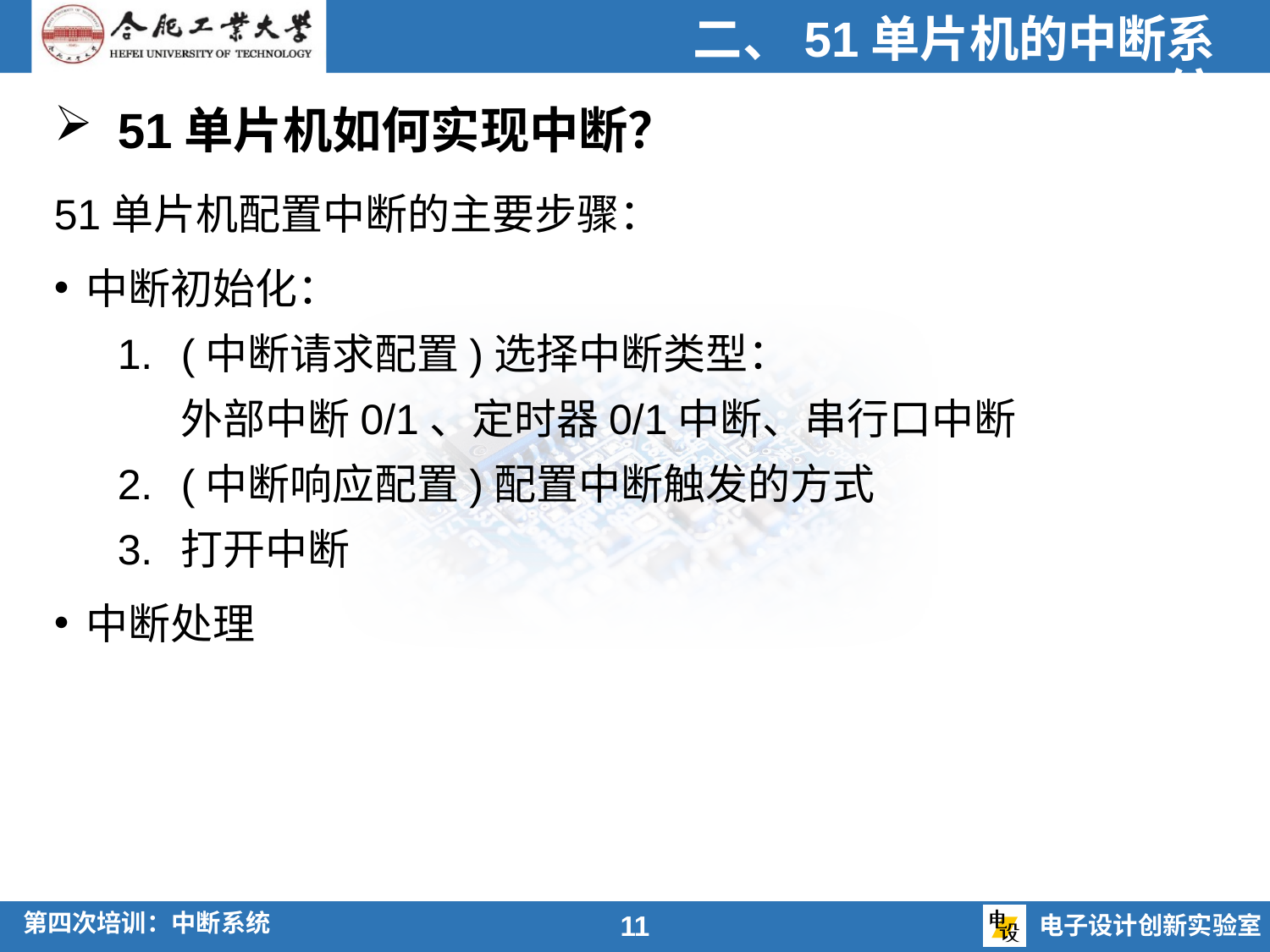

二、51单片机的中断系统
51单片机如何实现中断？
51单片机配置中断的主要步骤：
中断初始化：
(中断请求配置)选择中断类型：
外部中断0/1、定时器0/1中断、串行口中断
(中断响应配置)配置中断触发的方式
打开中断
中断处理
11